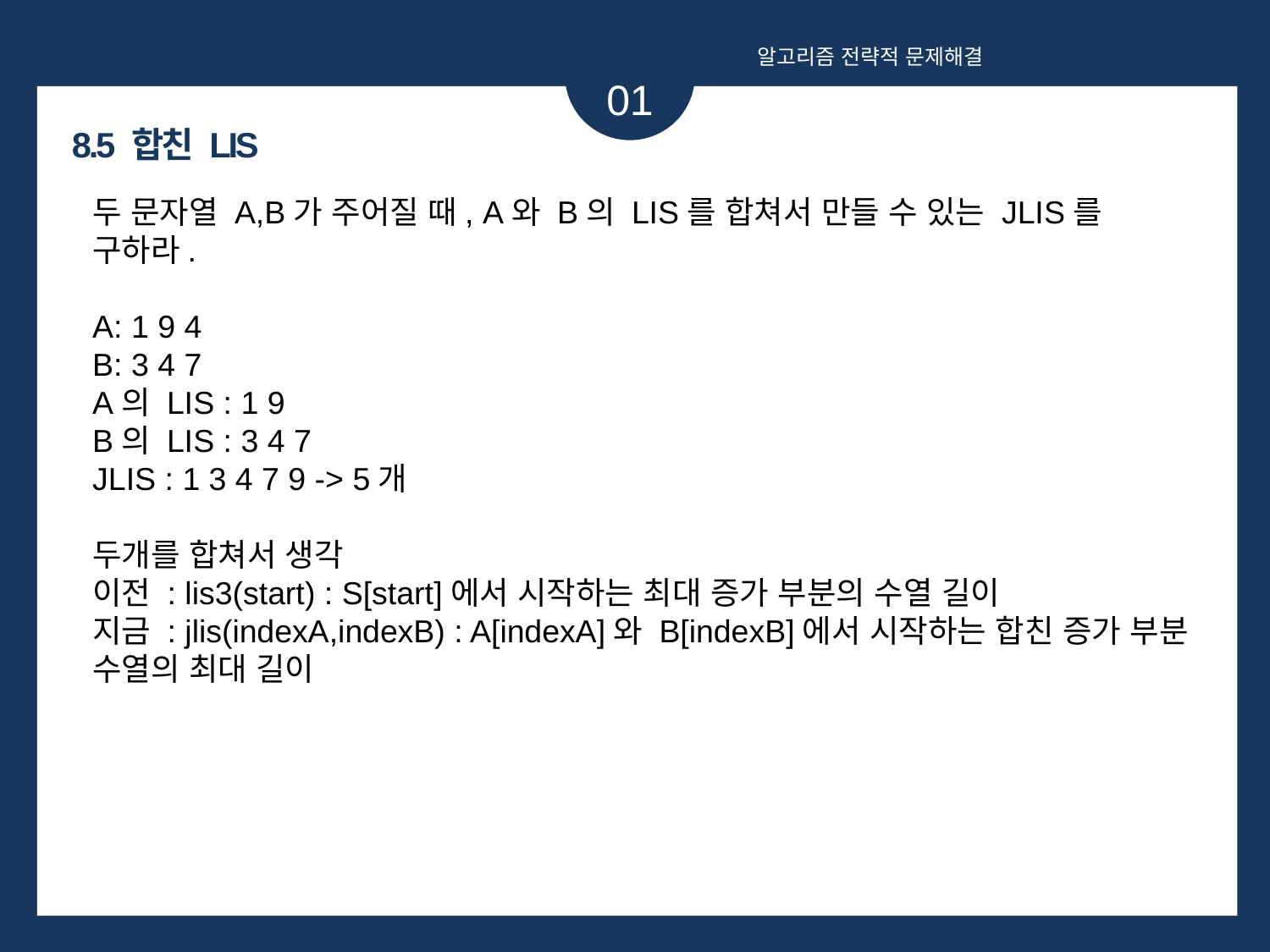

알고리즘 전략적 문제해결
01
ㄱ
8.5 합친 LIS
두 문자열 A,B가 주어질 때, A와 B의 LIS를 합쳐서 만들 수 있는 JLIS를 구하라.

A: 1 9 4
B: 3 4 7
A의 LIS : 1 9
B의 LIS : 3 4 7
JLIS : 1 3 4 7 9 -> 5개

두개를 합쳐서 생각
이전 : lis3(start) : S[start]에서 시작하는 최대 증가 부분의 수열 길이
지금 : jlis(indexA,indexB) : A[indexA]와 B[indexB]에서 시작하는 합친 증가 부분 수열의 최대 길이